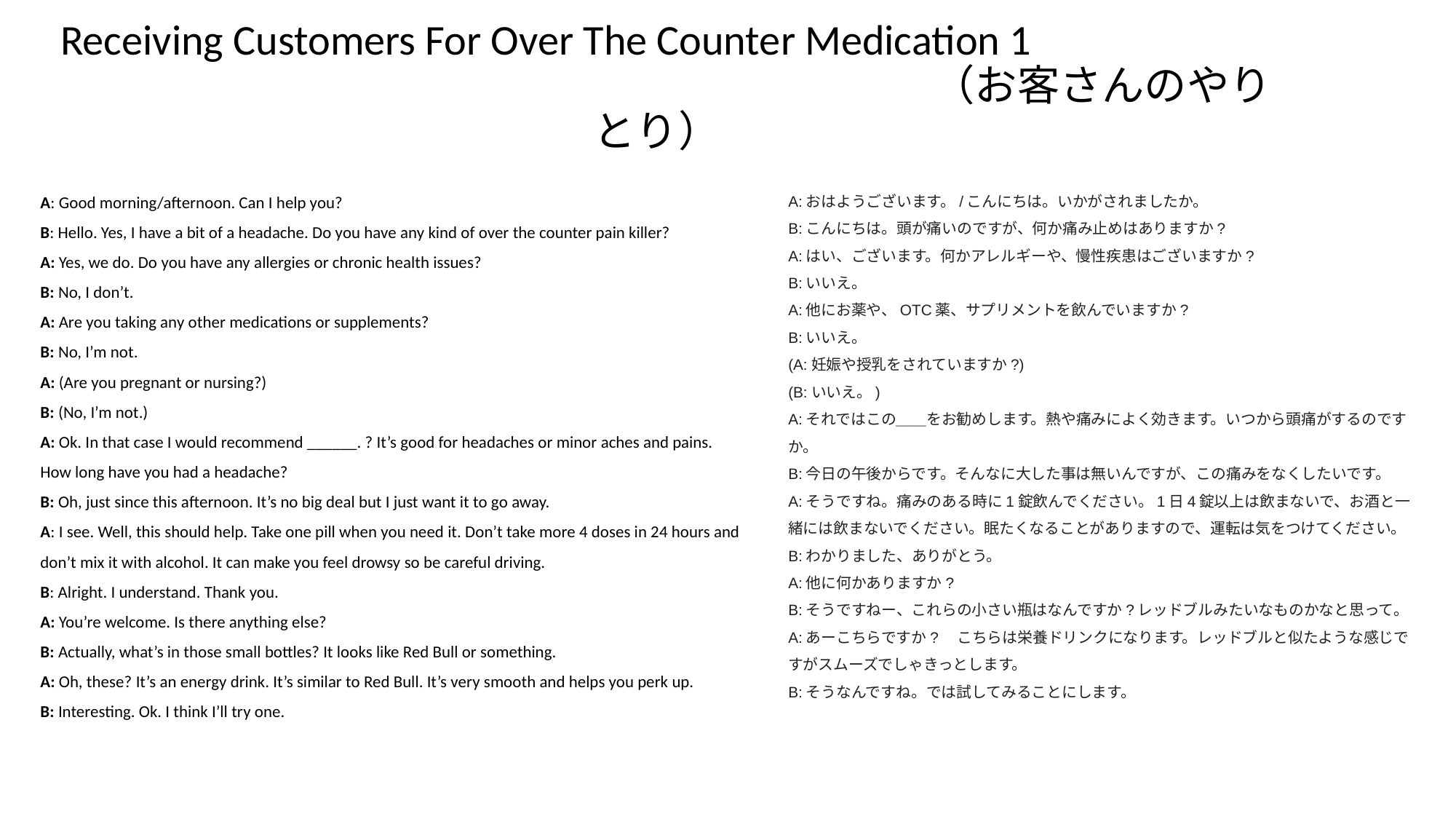

# Receiving Customers For Over The Counter Medication 1　　　　　　　　　　　　　　　　　　　　　　　　　　（お客さんのやりとり）
A: Good morning/afternoon. Can I help you?
B: Hello. Yes, I have a bit of a headache. Do you have any kind of over the counter pain killer?
A: Yes, we do. Do you have any allergies or chronic health issues?
B: No, I don’t.
A: Are you taking any other medications or supplements?
B: No, I’m not.
A: (Are you pregnant or nursing?)
B: (No, I’m not.)
A: Ok. In that case I would recommend ______. ? It’s good for headaches or minor aches and pains. How long have you had a headache?
B: Oh, just since this afternoon. It’s no big deal but I just want it to go away.
A: I see. Well, this should help. Take one pill when you need it. Don’t take more 4 doses in 24 hours and don’t mix it with alcohol. It can make you feel drowsy so be careful driving.
B: Alright. I understand. Thank you.
A: You’re welcome. Is there anything else?
B: Actually, what’s in those small bottles? It looks like Red Bull or something.
A: Oh, these? It’s an energy drink. It’s similar to Red Bull. It’s very smooth and helps you perk up.
B: Interesting. Ok. I think I’ll try one.

A:おはようございます。/こんにちは。いかがされましたか。
B:こんにちは。頭が痛いのですが、何か痛み止めはありますか?
A:はい、ございます。何かアレルギーや、慢性疾患はございますか?
B:いいえ。
A:他にお薬や、OTC薬、サプリメントを飲んでいますか?
B:いいえ。
(A:妊娠や授乳をされていますか?)
(B:いいえ。)
A:それではこの＿＿をお勧めします。熱や痛みによく効きます。いつから頭痛がするのですか。
B:今日の午後からです。そんなに大した事は無いんですが、この痛みをなくしたいです。
A:そうですね。痛みのある時に1錠飲んでください。1日4錠以上は飲まないで、お酒と一緒には飲まないでください。眠たくなることがありますので、運転は気をつけてください。
B:わかりました、ありがとう。
A:他に何かありますか?
B:そうですねー、これらの小さい瓶はなんですか?レッドブルみたいなものかなと思って。
A:あーこちらですか?　こちらは栄養ドリンクになります。レッドブルと似たような感じですがスムーズでしゃきっとします。
B:そうなんですね。では試してみることにします。